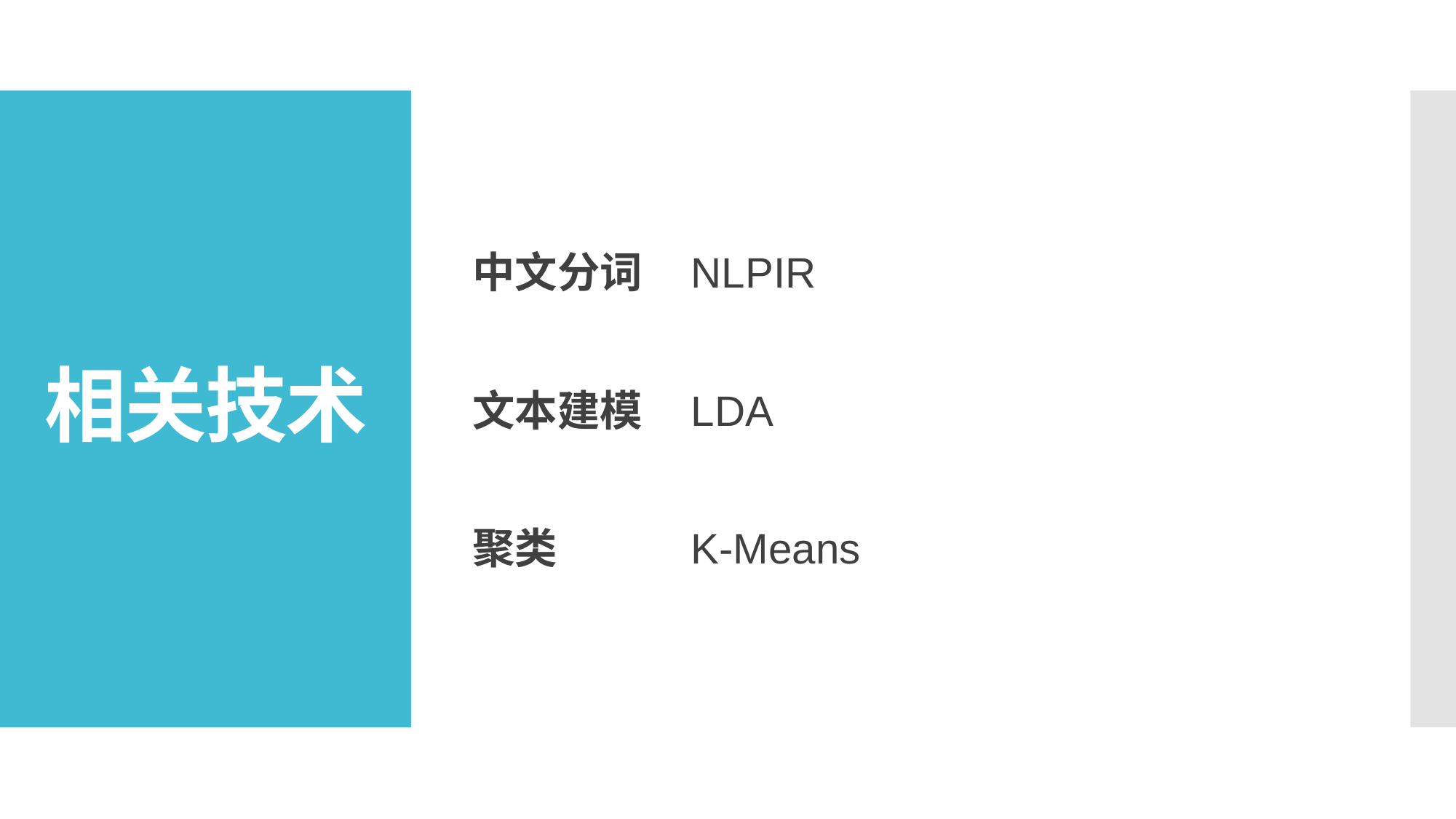

中文分词	NLPIR

文本建模	LDA

聚类		K-Means
# 相关技术